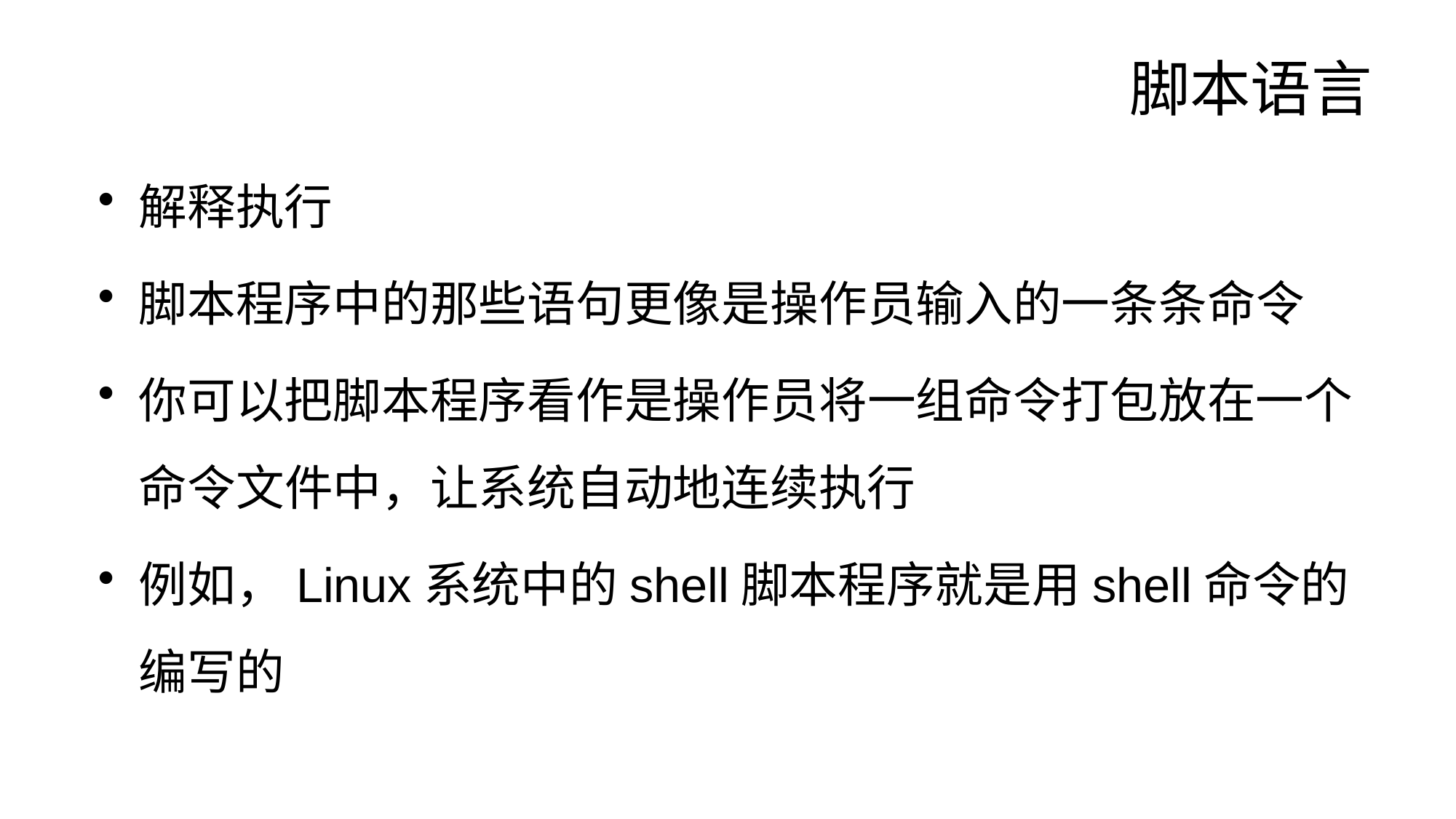

# 脚本语言
解释执行
脚本程序中的那些语句更像是操作员输入的一条条命令
你可以把脚本程序看作是操作员将一组命令打包放在一个命令文件中，让系统自动地连续执行
例如，Linux系统中的shell脚本程序就是用shell命令的编写的